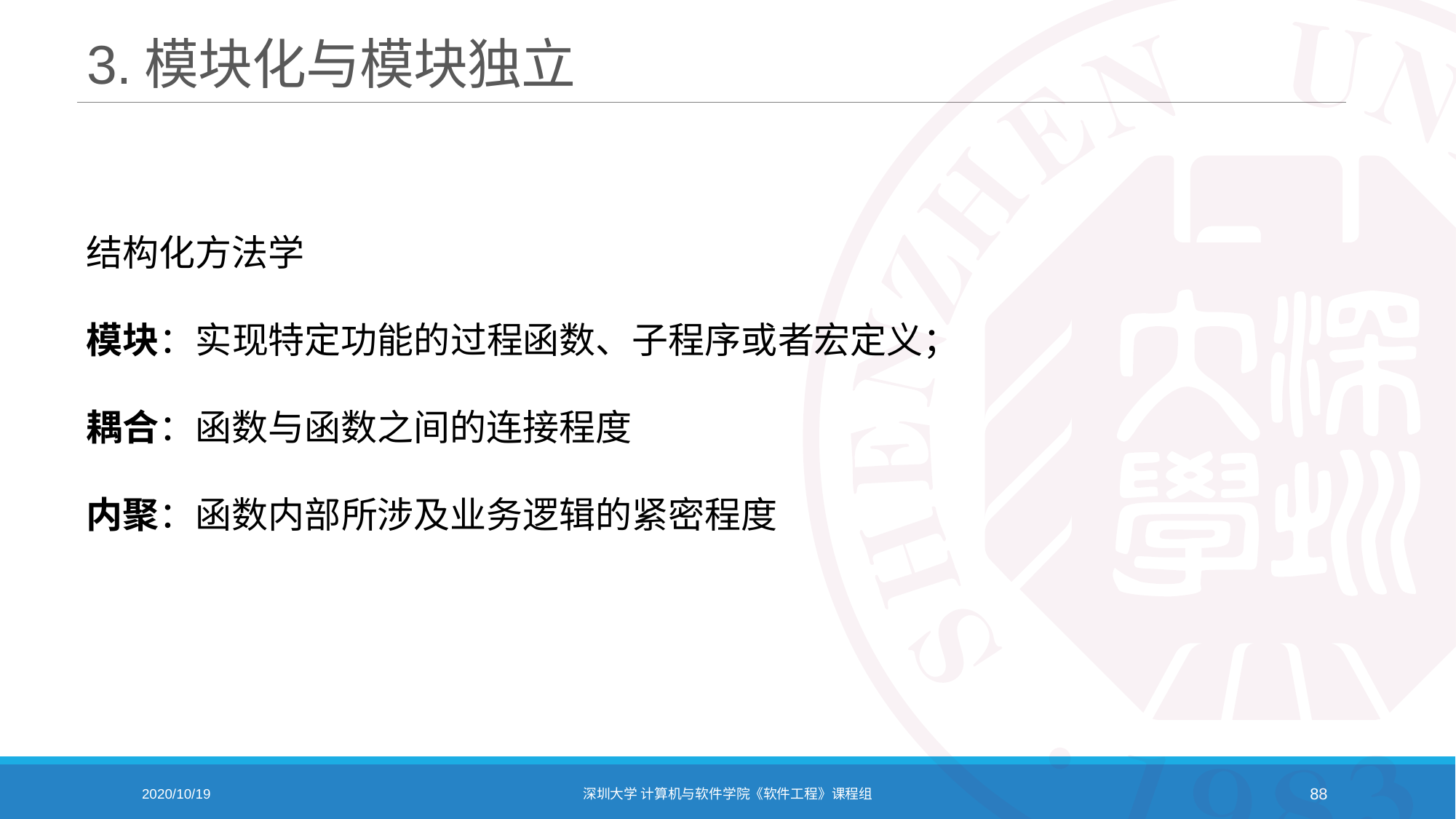

# 3.模块化与模块独立
结构化方法学

模块：实现特定功能的过程函数、子程序或者宏定义；

耦合：函数与函数之间的连接程度

内聚：函数内部所涉及业务逻辑的紧密程度
2020/10/19
深圳大学 计算机与软件学院《软件工程》课程组
88